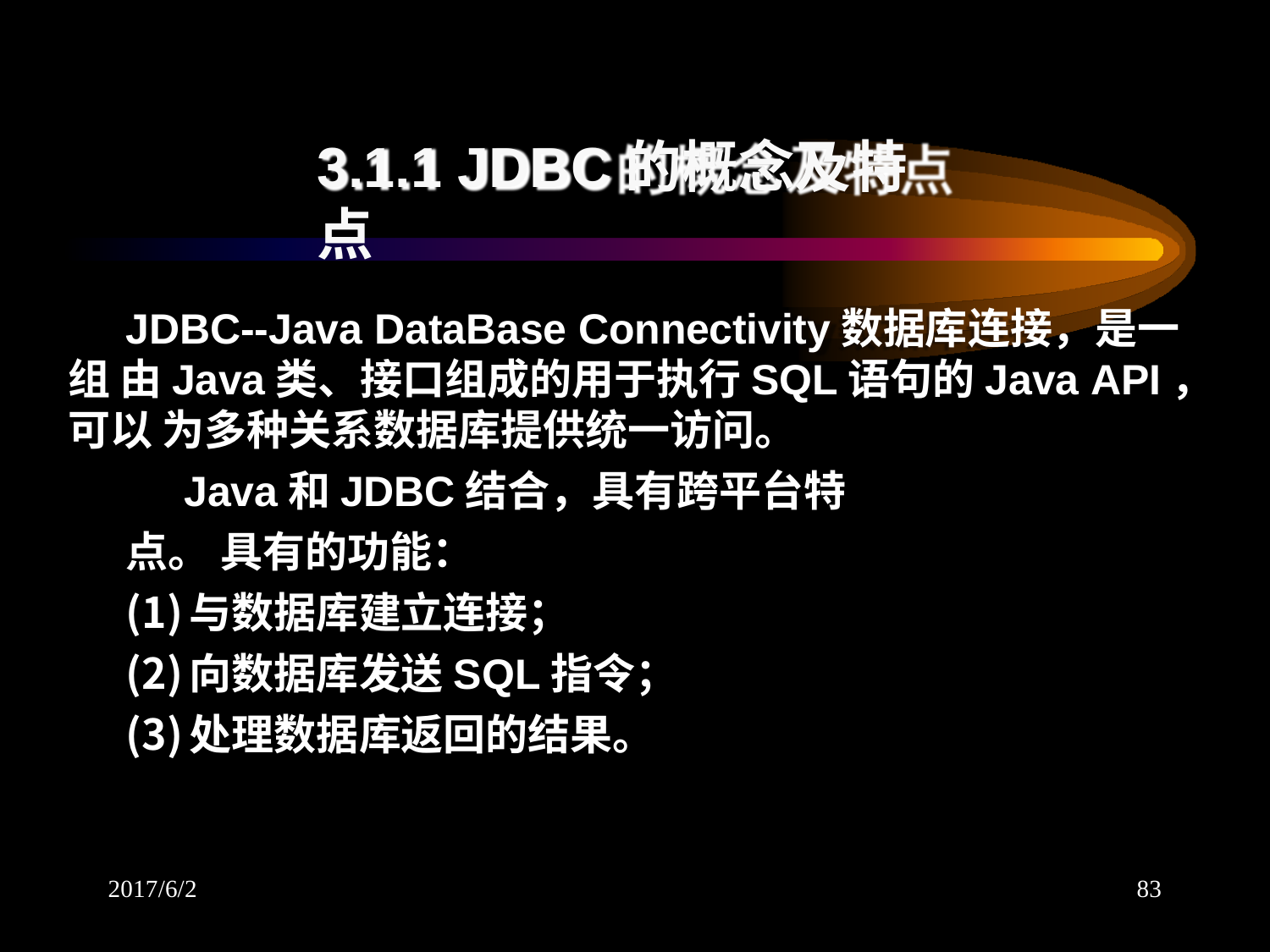

# 3.1.1 JDBC的概念及特点

JDBC--Java DataBase Connectivity数据库连接，是一组 由Java类、接口组成的用于执行SQL语句的Java API，可以 为多种关系数据库提供统一访问。
Java和JDBC结合，具有跨平台特点。 具有的功能：
与数据库建立连接；
向数据库发送SQL指令；
处理数据库返回的结果。

2017/6/2
83